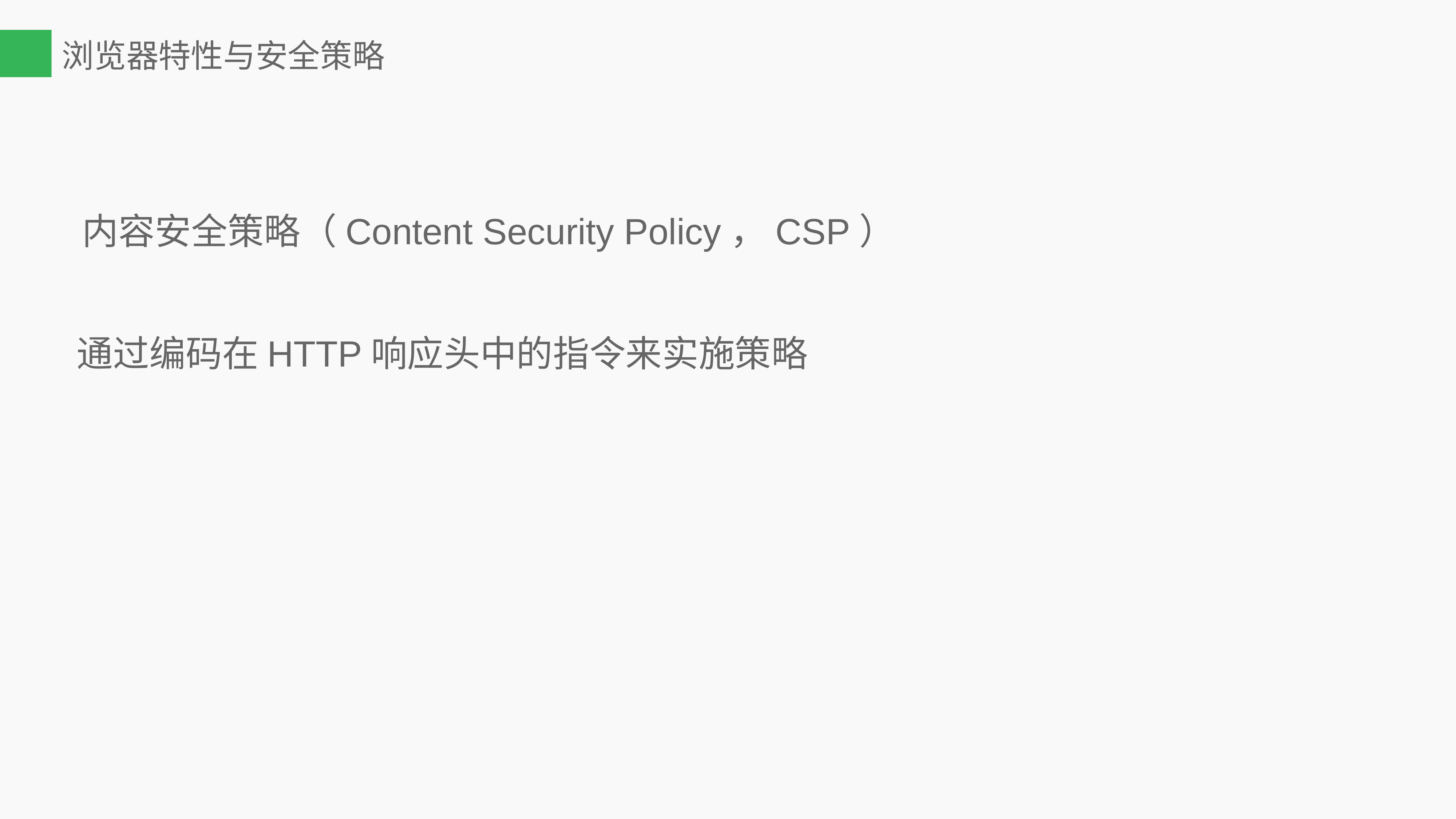

# 浏览器特性与安全策略
 内容安全策略（Content Security Policy，CSP）

通过编码在HTTP响应头中的指令来实施策略